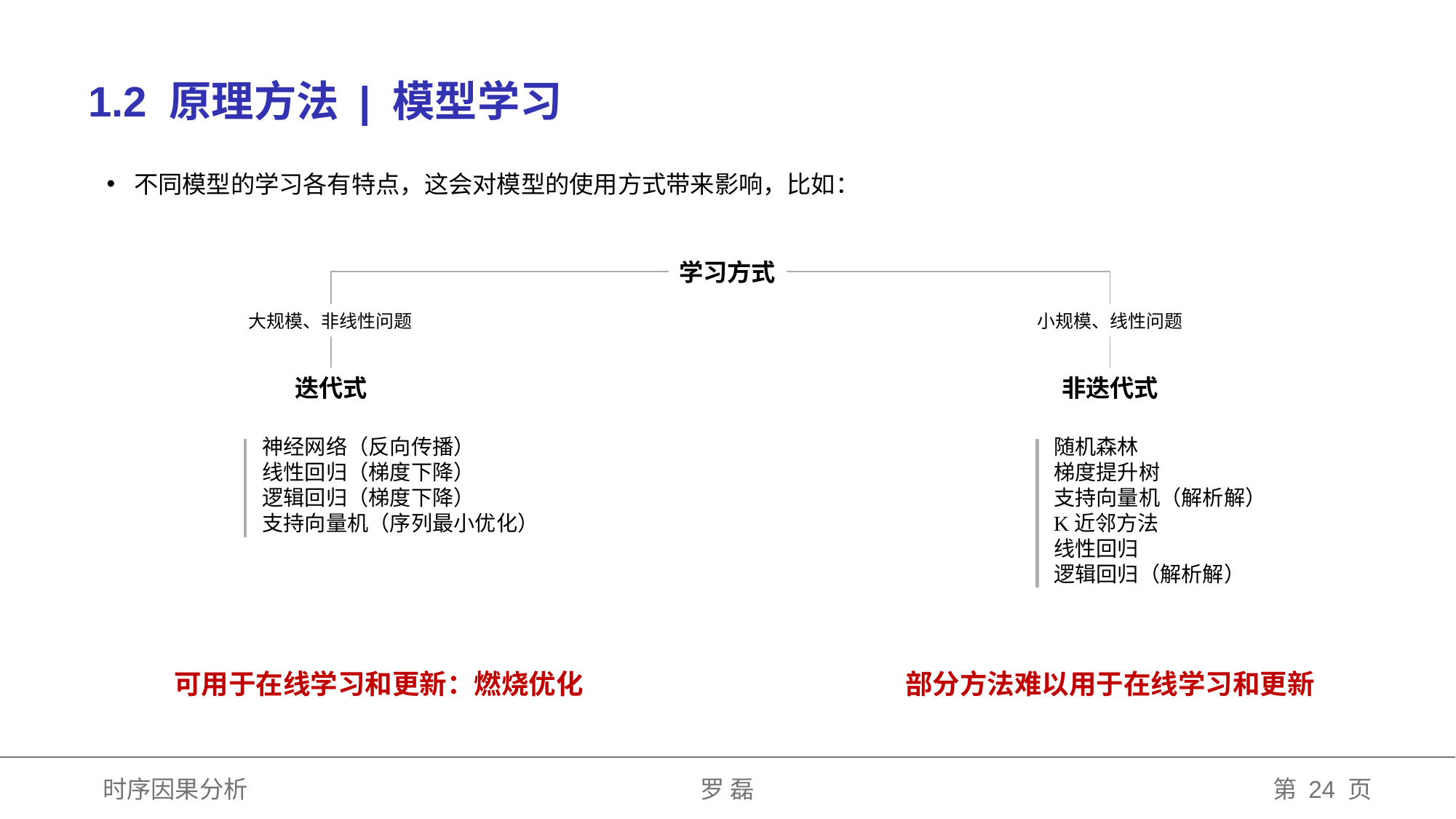

1.2 原理方法 | 模型学习
不同模型的学习各有特点，这会对模型的使用方式带来影响，比如：
学习方式
大规模、非线性问题
小规模、线性问题
迭代式
非迭代式
神经网络（反向传播）
线性回归（梯度下降）
逻辑回归（梯度下降）
支持向量机（序列最小优化）
随机森林
梯度提升树
支持向量机（解析解）
K近邻方法
线性回归
逻辑回归（解析解）
可用于在线学习和更新：燃烧优化
部分方法难以用于在线学习和更新